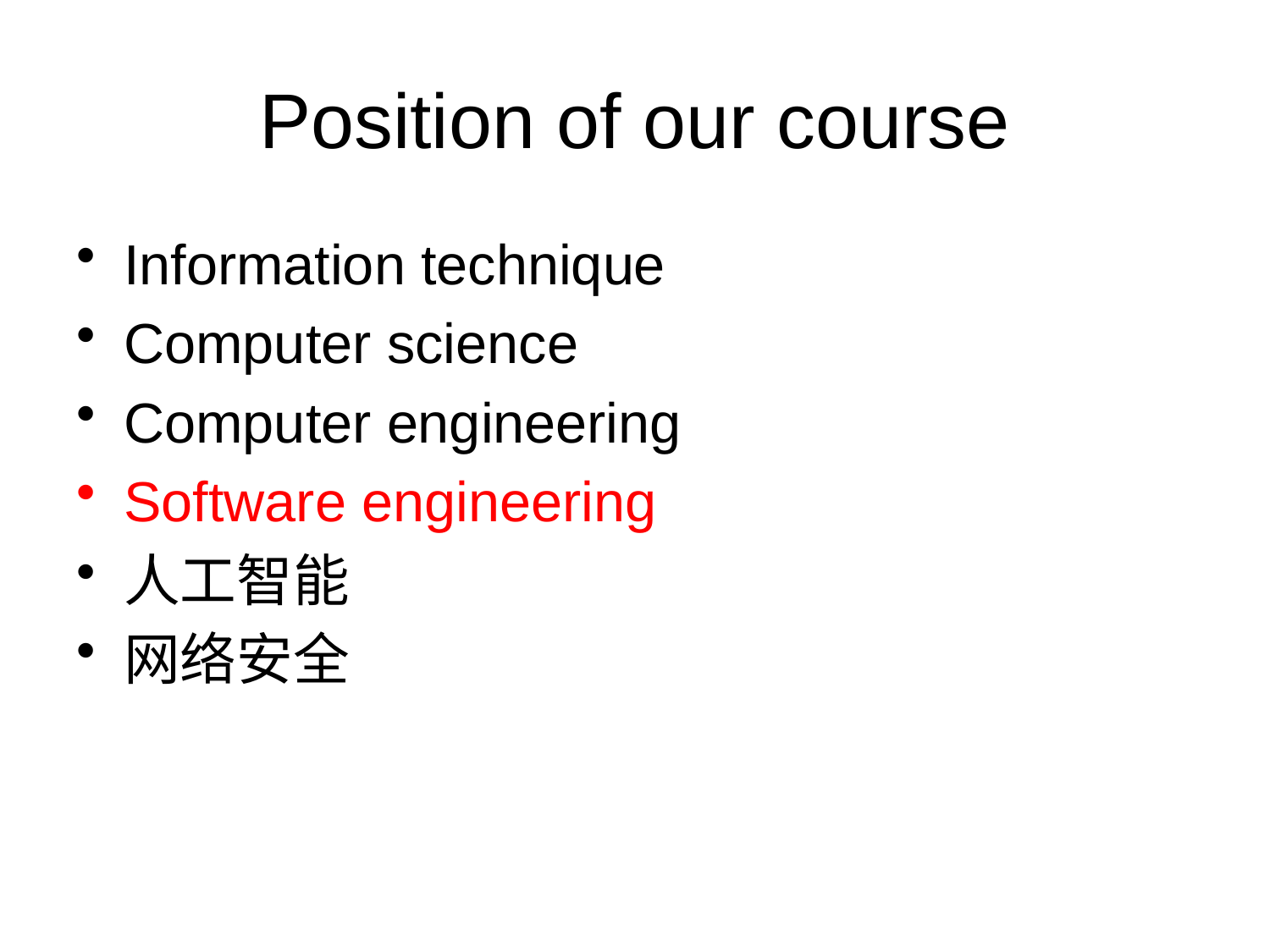

# Position of our course
Information technique
Computer science
Computer engineering
Software engineering
人工智能
网络安全